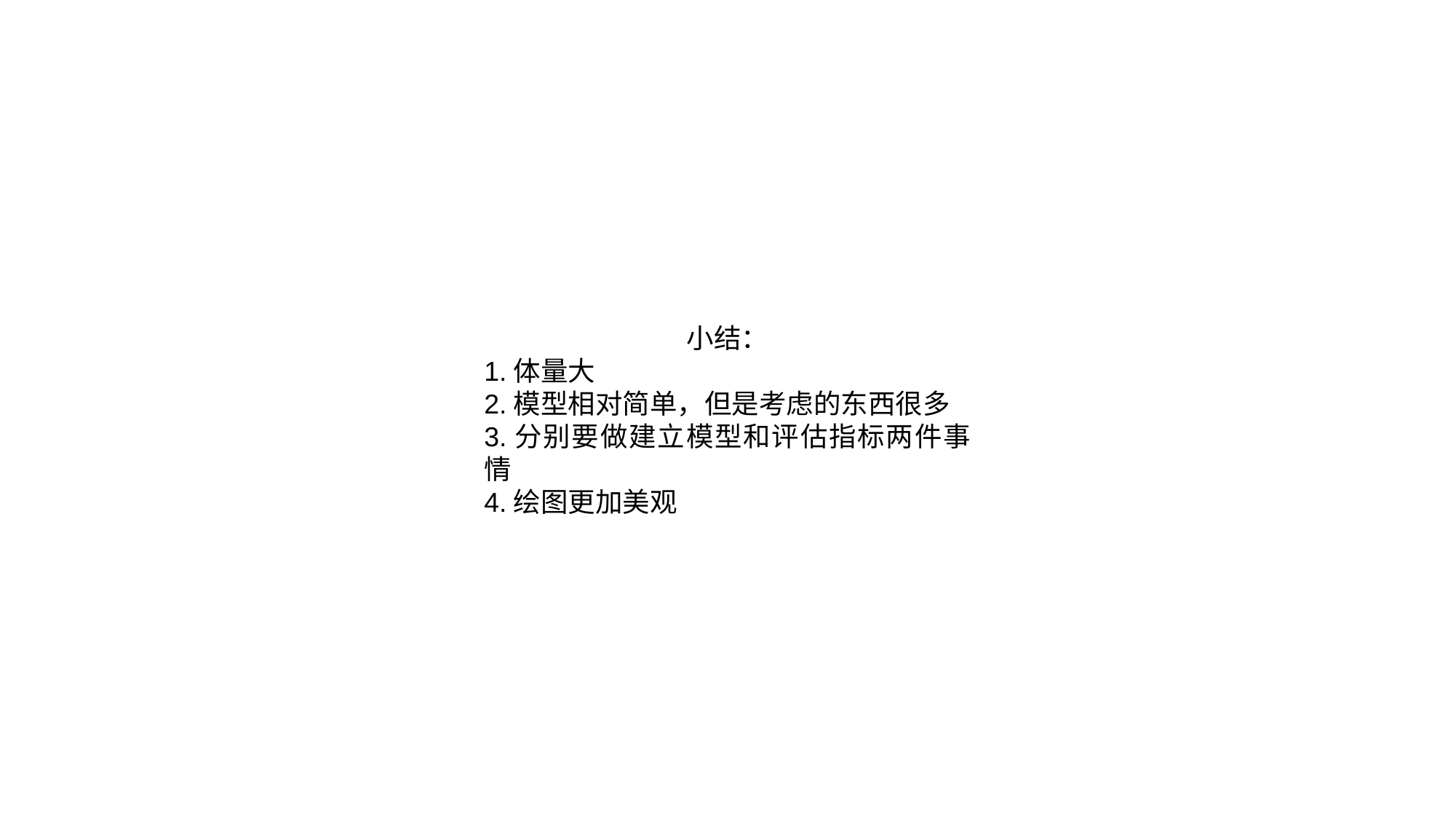

小结：
1.体量大
2.模型相对简单，但是考虑的东西很多
3.分别要做建立模型和评估指标两件事情
4.绘图更加美观